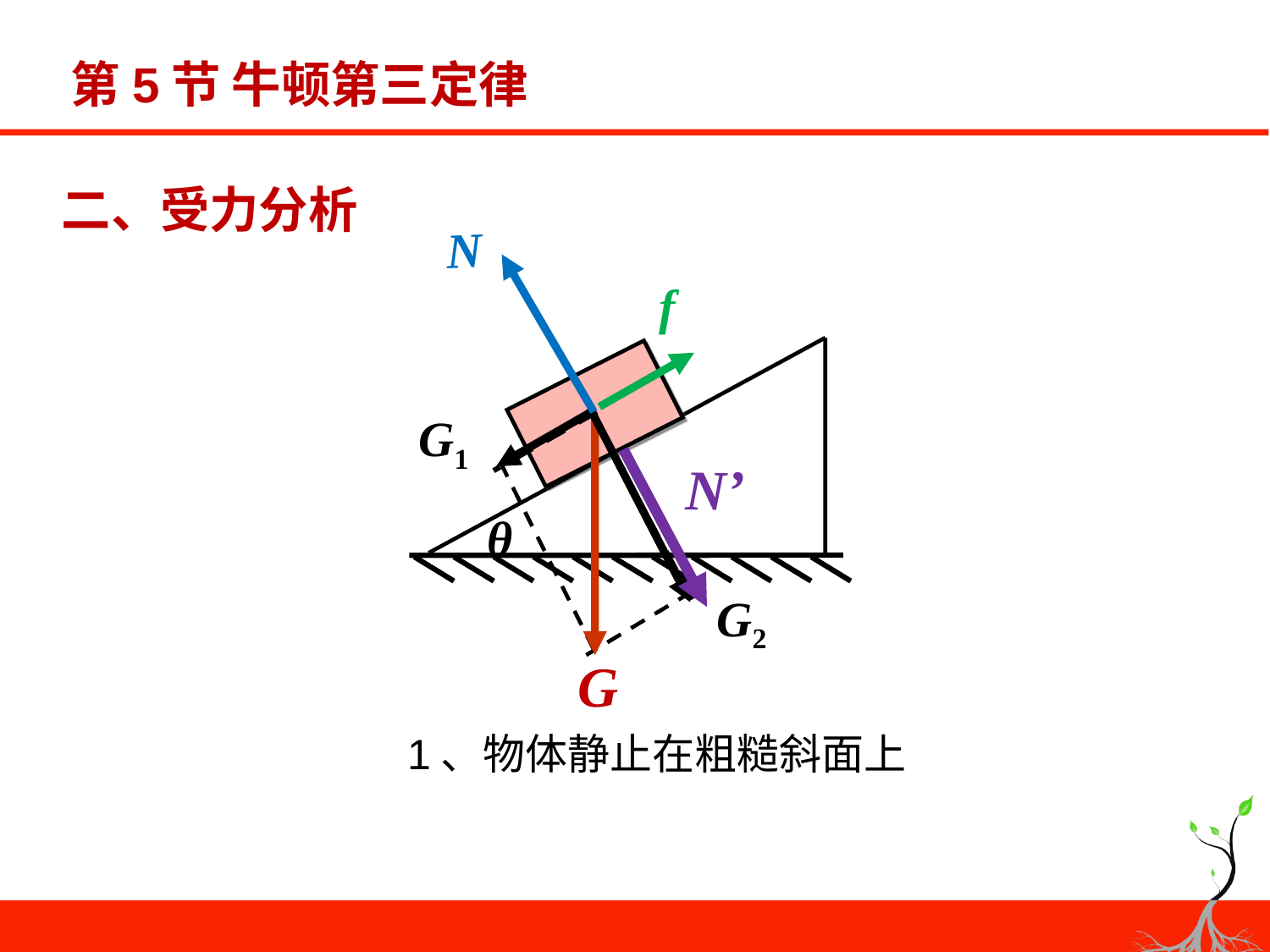

# 第5节 牛顿第三定律
二、受力分析

N
f

G1

G2

G

N’

θ

1、物体静止在粗糙斜面上